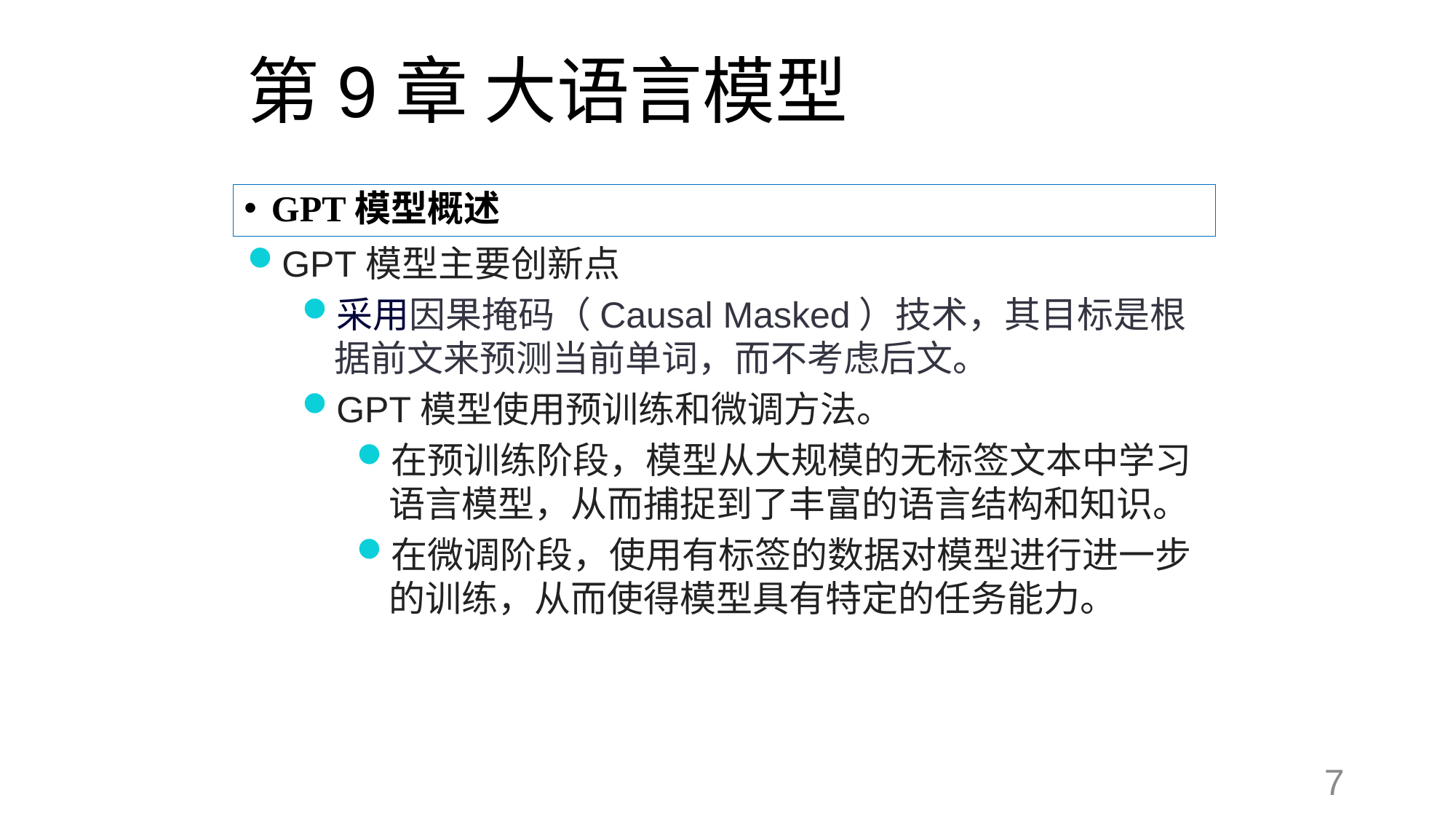

# 第9章 大语言模型
GPT模型概述

GPT模型主要创新点
采用因果掩码（Causal Masked）技术，其目标是根据前文来预测当前单词，而不考虑后文。
GPT模型使用预训练和微调方法。
在预训练阶段，模型从大规模的无标签文本中学习语言模型，从而捕捉到了丰富的语言结构和知识。
在微调阶段，使用有标签的数据对模型进行进一步的训练，从而使得模型具有特定的任务能力。

7